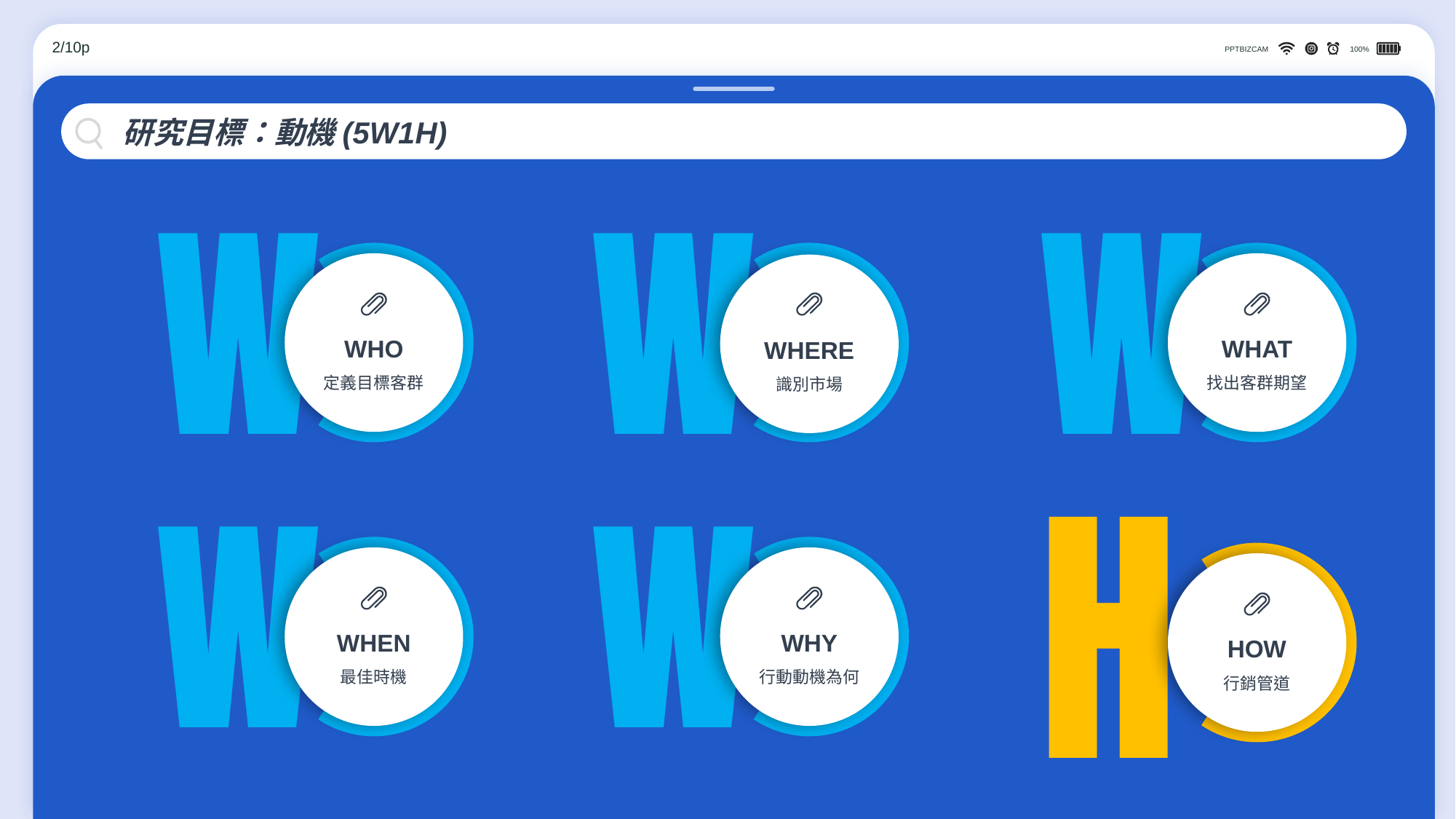

2/10p

PPTBIZCAM
100%

研究目標：動機(5W1H)

W
W
W

WHO
定義目標客群

WHAT
找出客群期望

WHERE
識別市場

H

HOW
行銷管道

W
W

WHEN
最佳時機

WHY
行動動機為何